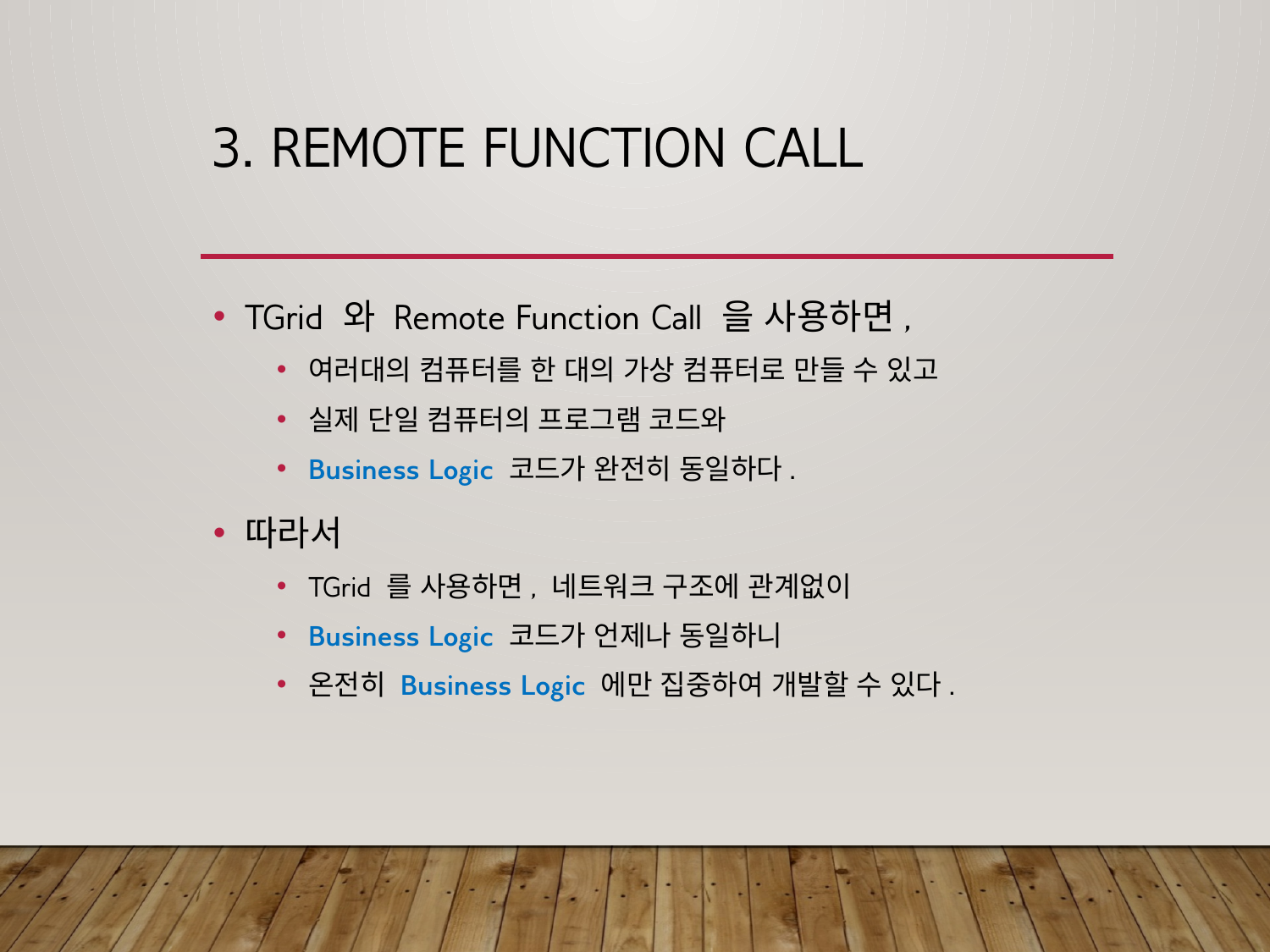

# 3. Remote Function Call
TGrid 와 Remote Function Call 을 사용하면,
여러대의 컴퓨터를 한 대의 가상 컴퓨터로 만들 수 있고
실제 단일 컴퓨터의 프로그램 코드와
Business Logic 코드가 완전히 동일하다.
따라서
TGrid 를 사용하면, 네트워크 구조에 관계없이
Business Logic 코드가 언제나 동일하니
온전히 Business Logic 에만 집중하여 개발할 수 있다.